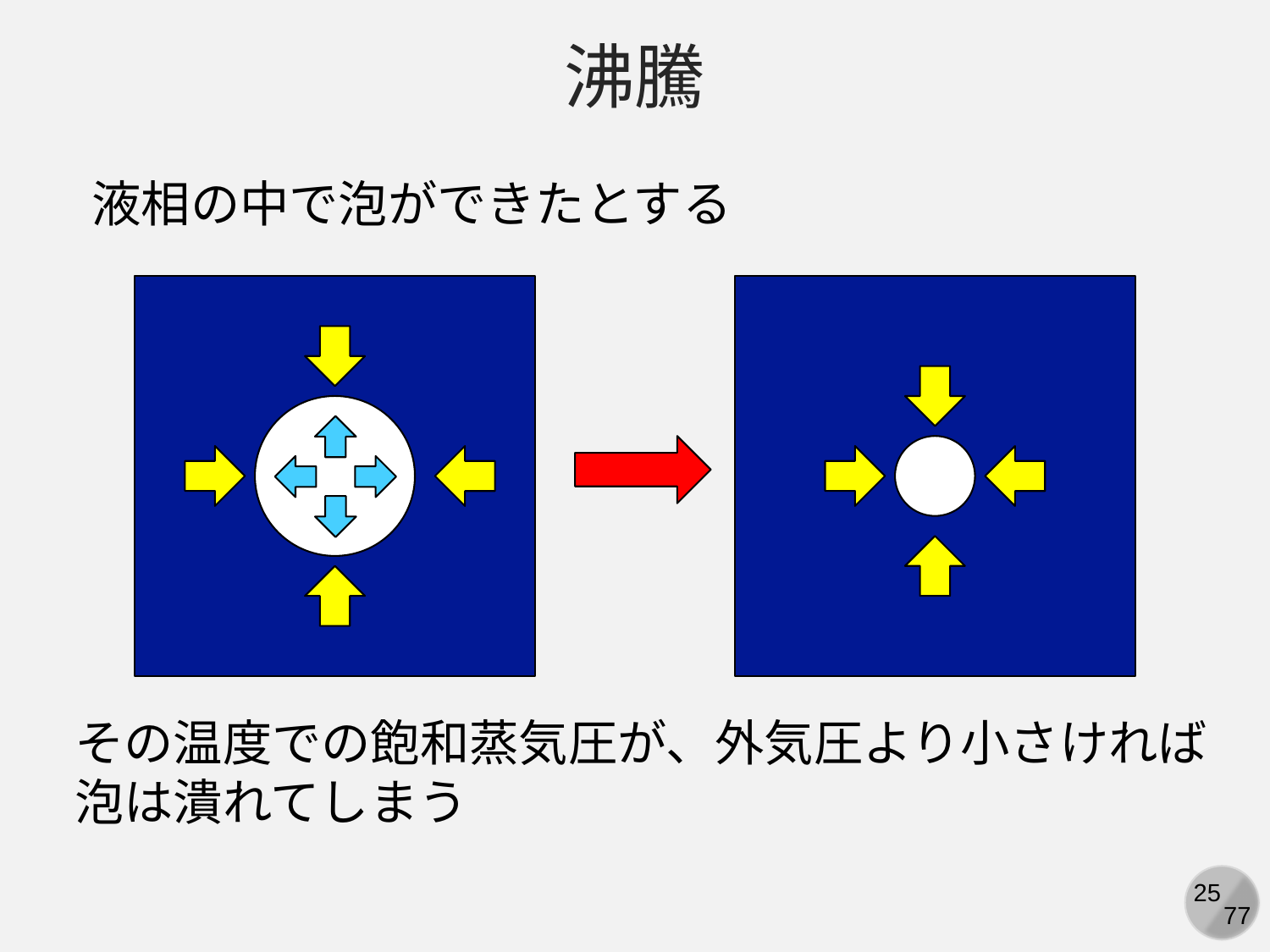

沸騰
液相の中で泡ができたとする

その温度での飽和蒸気圧が、外気圧より小さければ
泡は潰れてしまう